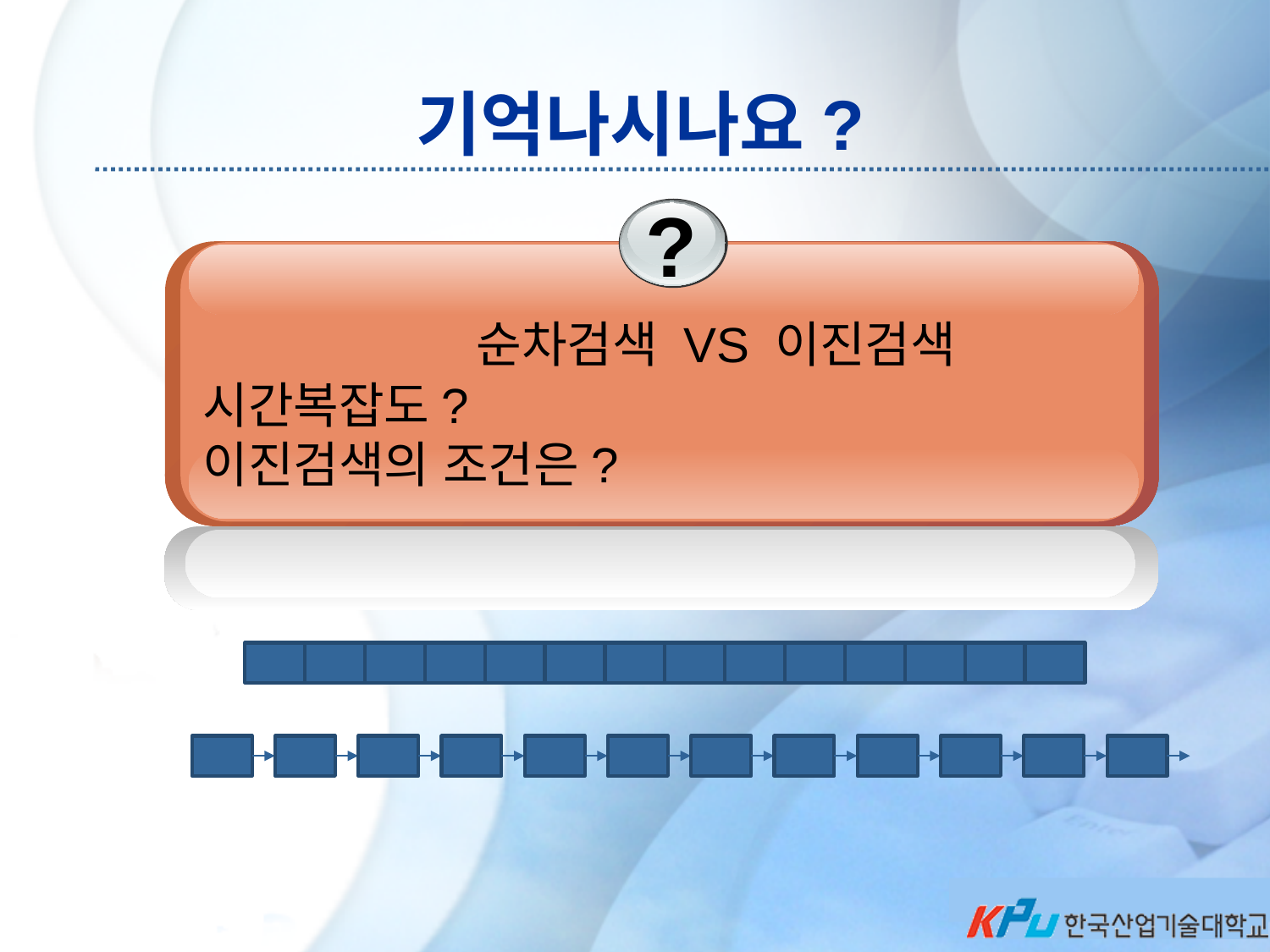

# 기억나시나요?
?

                  순차검색 VS 이진검색
 시간복잡도?
 이진검색의 조건은?